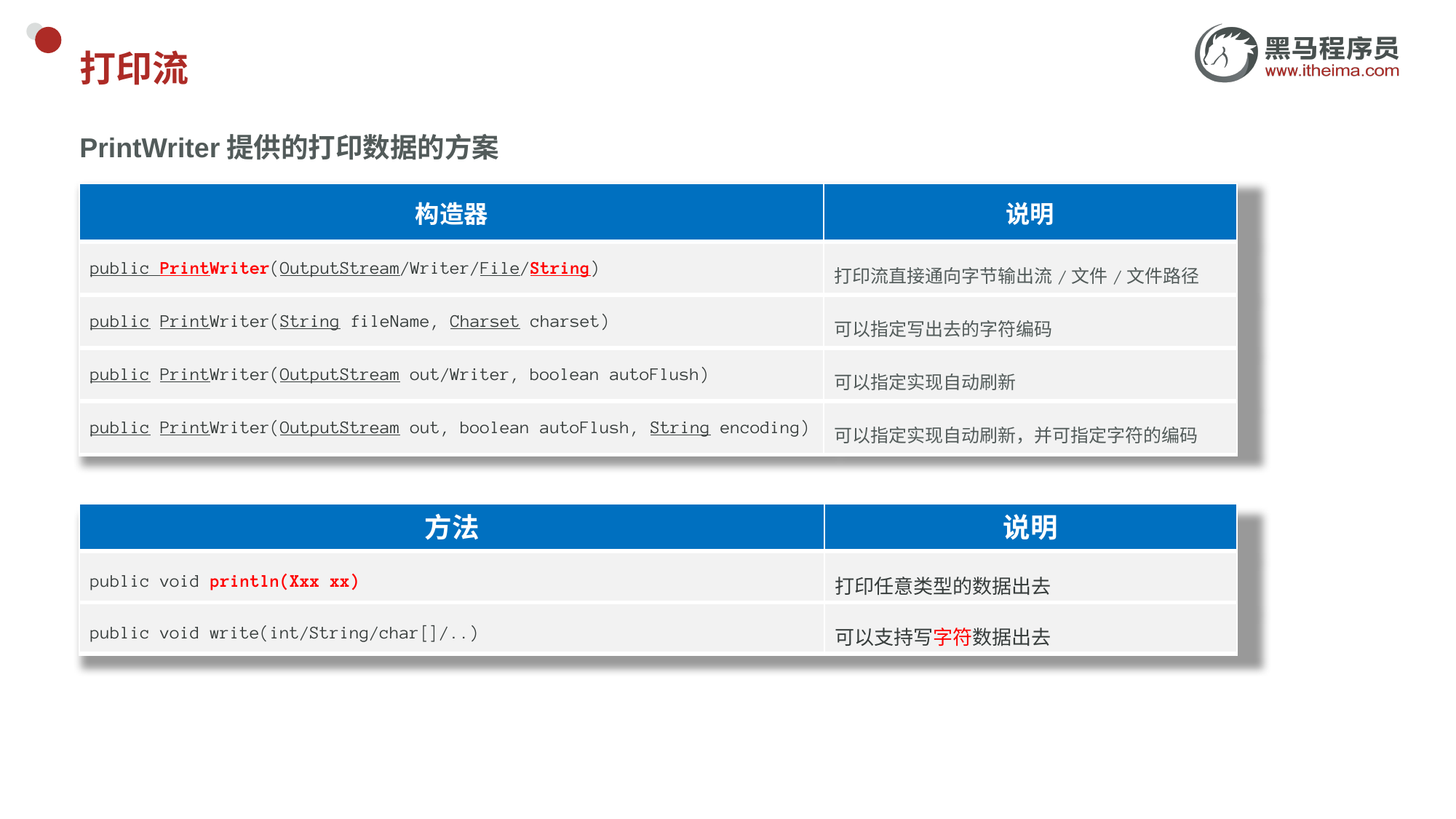

# 打印流
PrintWriter提供的打印数据的方案
| 构造器 | 说明 |
| --- | --- |
| public PrintWriter​(OutputStream/Writer/File/String) | 打印流直接通向字节输出流/文件/文件路径 |
| public PrintWriter​(String fileName, Charset charset) | 可以指定写出去的字符编码 |
| public PrintWriter​(OutputStream out/Writer, boolean autoFlush) | 可以指定实现自动刷新 |
| public PrintWriter​(OutputStream out, boolean autoFlush, String encoding) | 可以指定实现自动刷新，并可指定字符的编码 |
| 方法 | 说明 |
| --- | --- |
| public void println(Xxx xx) | 打印任意类型的数据出去 |
| public void write(int/String/char[]/..) | 可以支持写字符数据出去 |